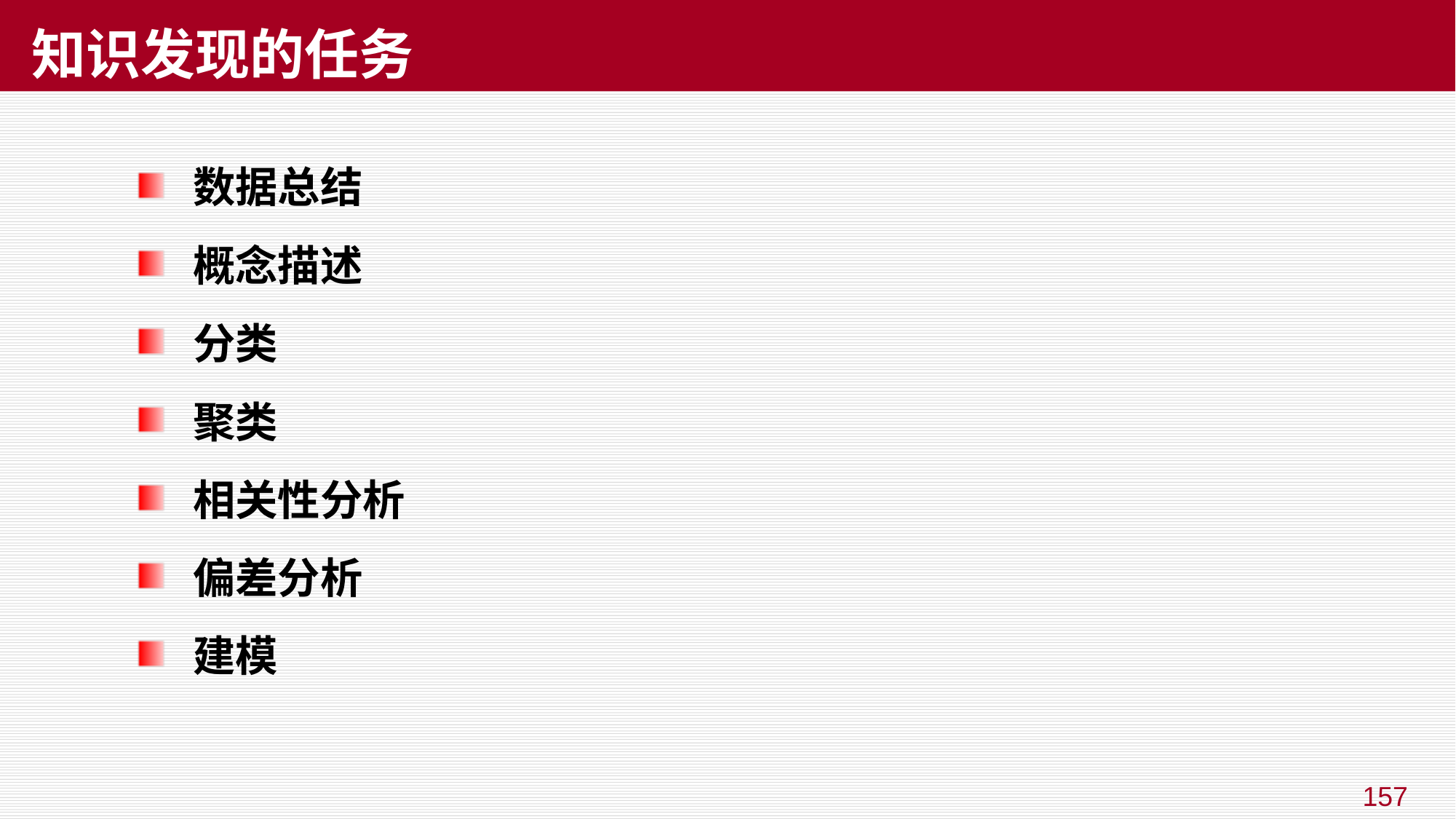

# 知识发现的任务
数据总结
概念描述
分类
聚类
相关性分析
偏差分析
建模
157